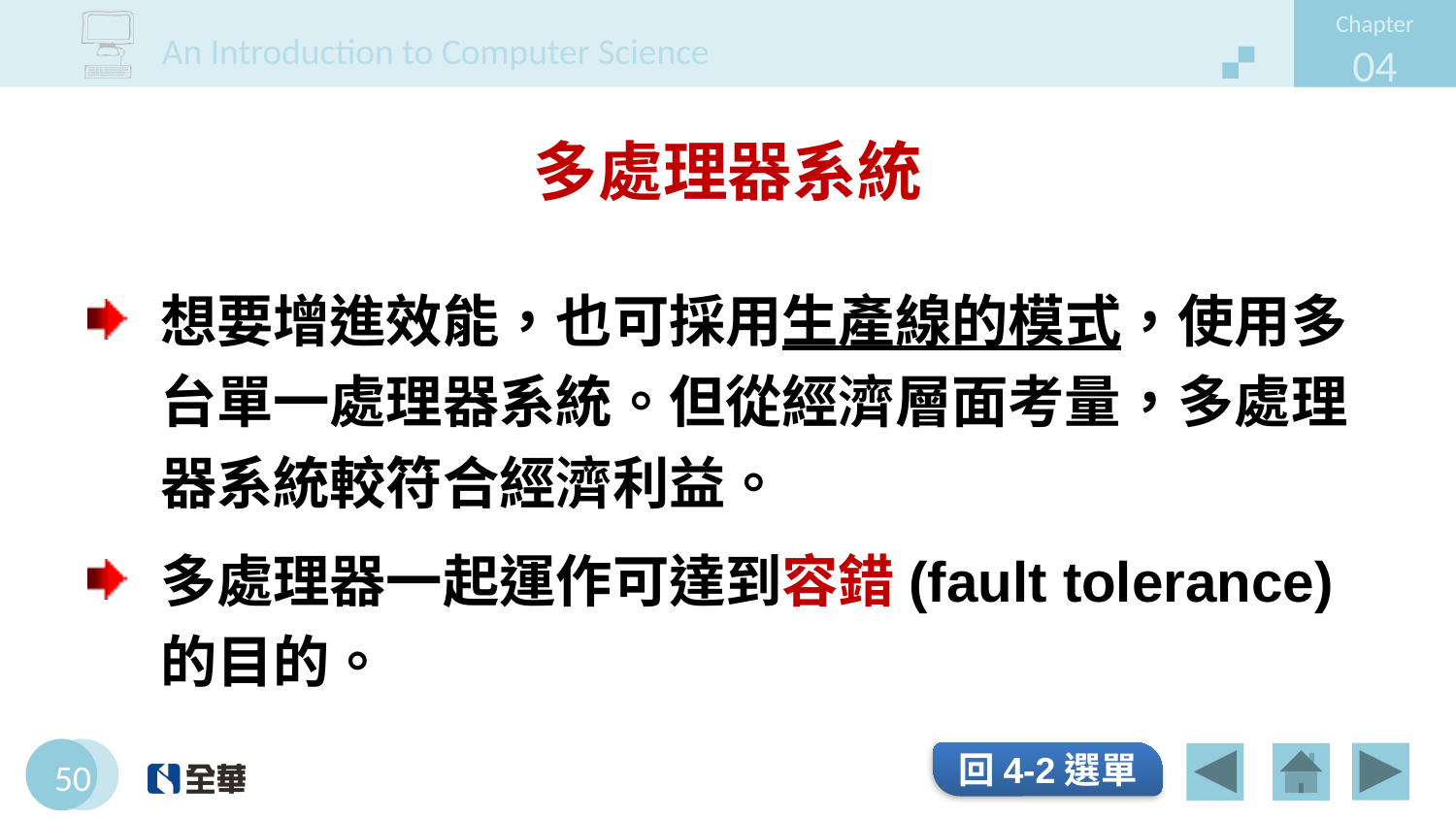

# 多處理器系統
想要增進效能，也可採用生產線的模式，使用多台單一處理器系統。但從經濟層面考量，多處理器系統較符合經濟利益。
多處理器一起運作可達到容錯(fault tolerance)的目的。
回4-2選單